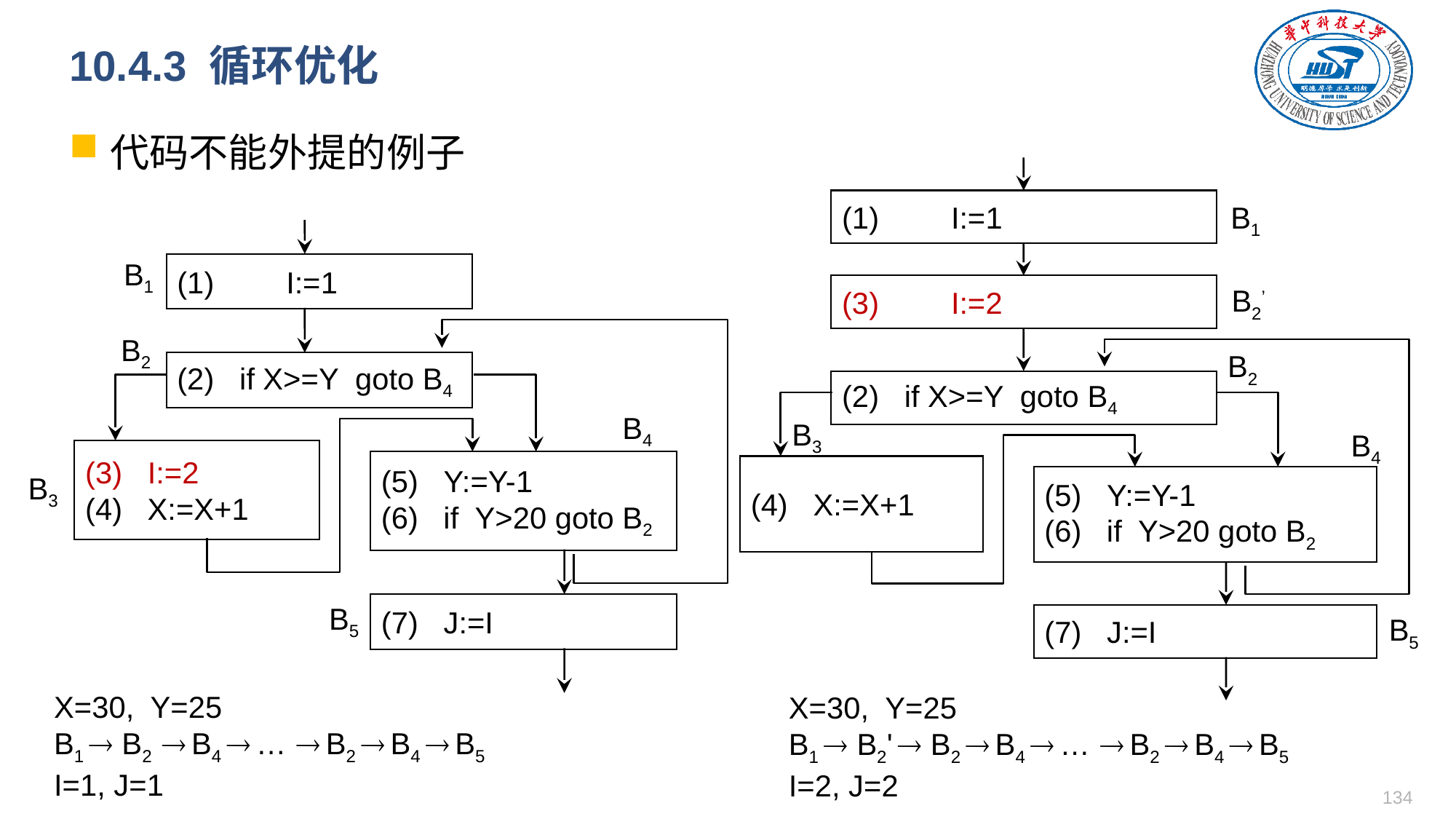

# 10.4.3 循环优化
代码不能外提的例子

B1
(1)	I:=1

B2’
(3)	I:=2

B2

(2)   if X>=Y  goto B4

B3
B4

(4)   X:=X+1
(5)   Y:=Y-1
(6)   if  Y>20 goto B2

B5
(7)   J:=I

B1
(1)	I:=1

B2

(2)   if X>=Y  goto B4

B4

(3)   I:=2
(4)   X:=X+1
(5)   Y:=Y-1
(6)   if  Y>20 goto B2
B3

B5
(7)   J:=I

X=30,  Y=25
B1 → B2  → B4 → …  → B2 → B4 → B5
I=1, J=1
X=30,  Y=25
B1 → B2' → B2 → B4 → …  → B2 → B4 → B5
I=2, J=2
134